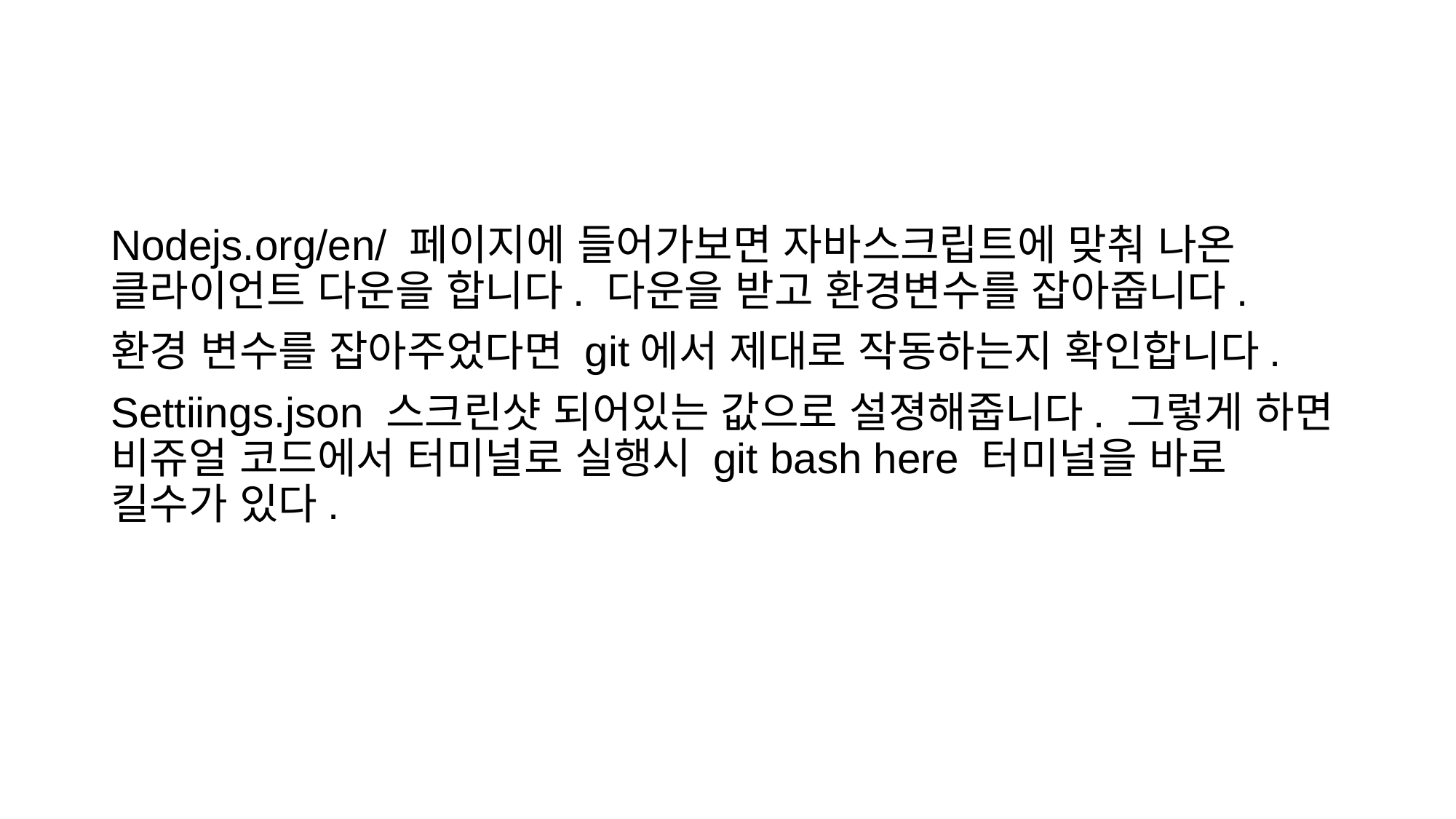

Nodejs.org/en/ 페이지에 들어가보면 자바스크립트에 맞춰 나온 클라이언트 다운을 합니다. 다운을 받고 환경변수를 잡아줍니다.
환경 변수를 잡아주었다면 git에서 제대로 작동하는지 확인합니다.
Settiings.json 스크린샷 되어있는 값으로 설졍해줍니다. 그렇게 하면 비쥬얼 코드에서 터미널로 실행시 git bash here 터미널을 바로 킬수가 있다.